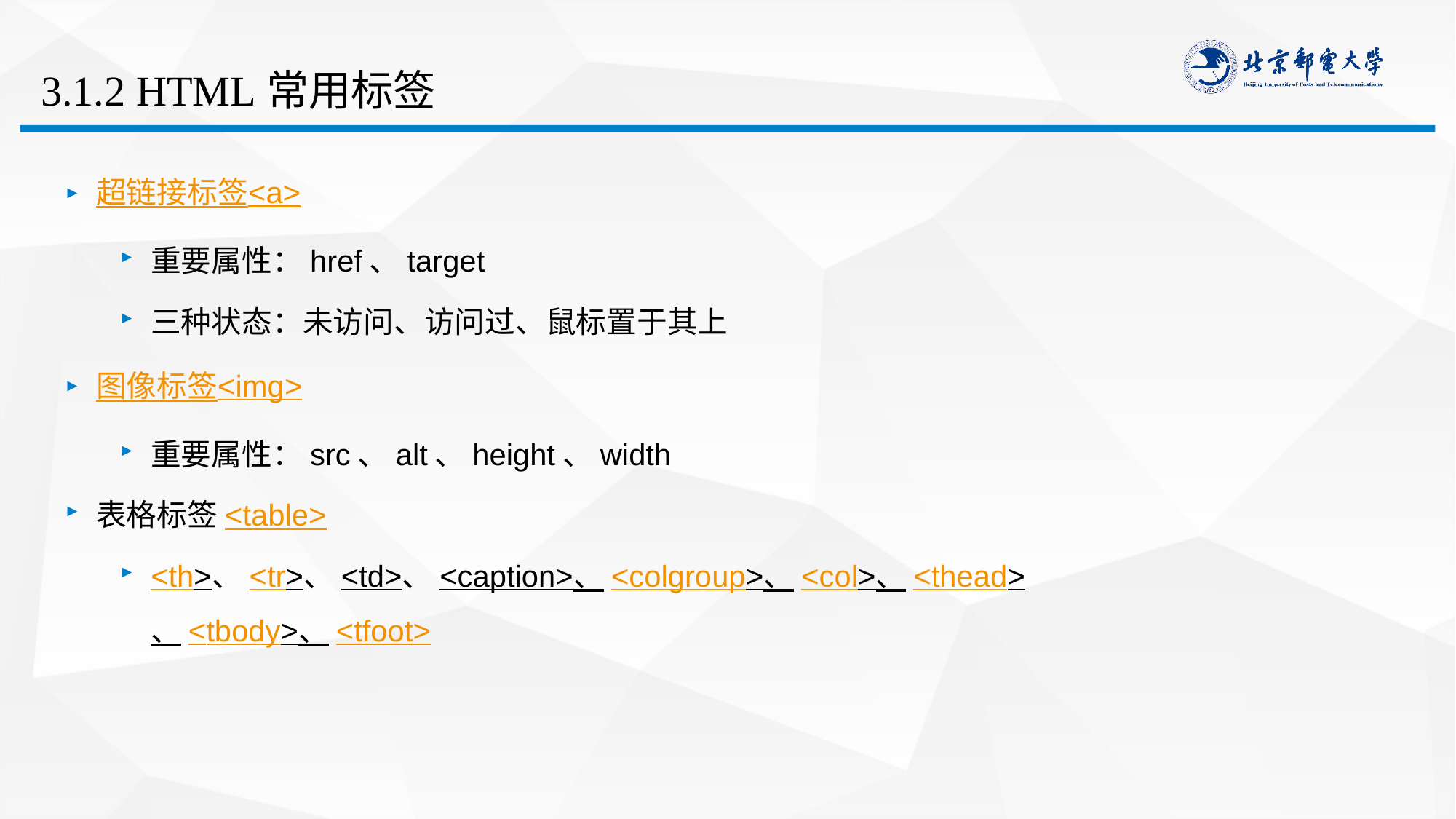

# 3.1.2 HTML常用标签
超链接标签<a>
重要属性：href、target
三种状态：未访问、访问过、鼠标置于其上
图像标签<img>
重要属性：src、alt、height、width
表格标签<table>
<th>、<tr>、<td>、<caption>、<colgroup>、<col>、<thead>、<tbody>、<tfoot>